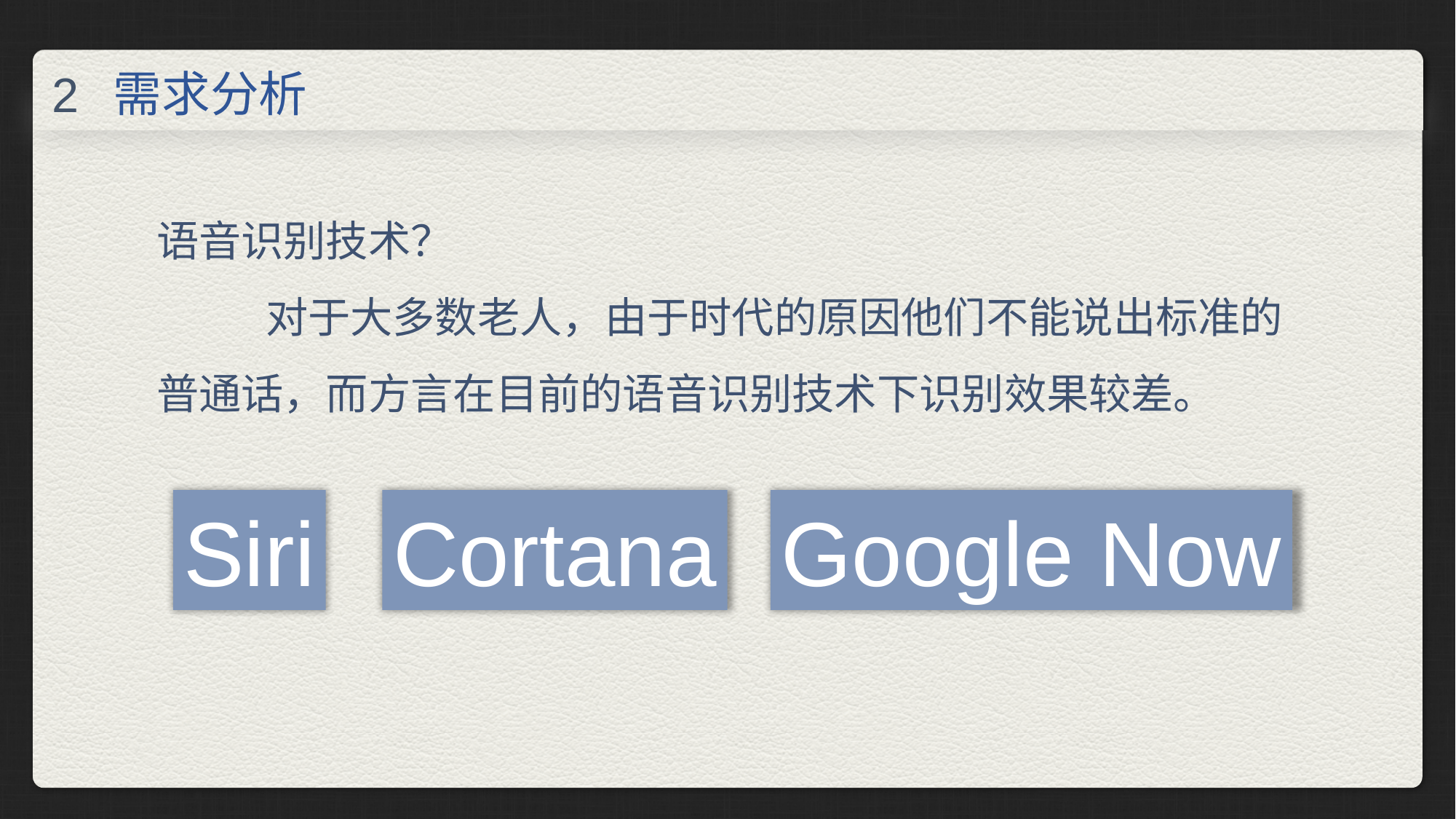

需求分析
2
语音识别技术？
	对于大多数老人，由于时代的原因他们不能说出标准的普通话，而方言在目前的语音识别技术下识别效果较差。

Cortana
Google Now
Siri